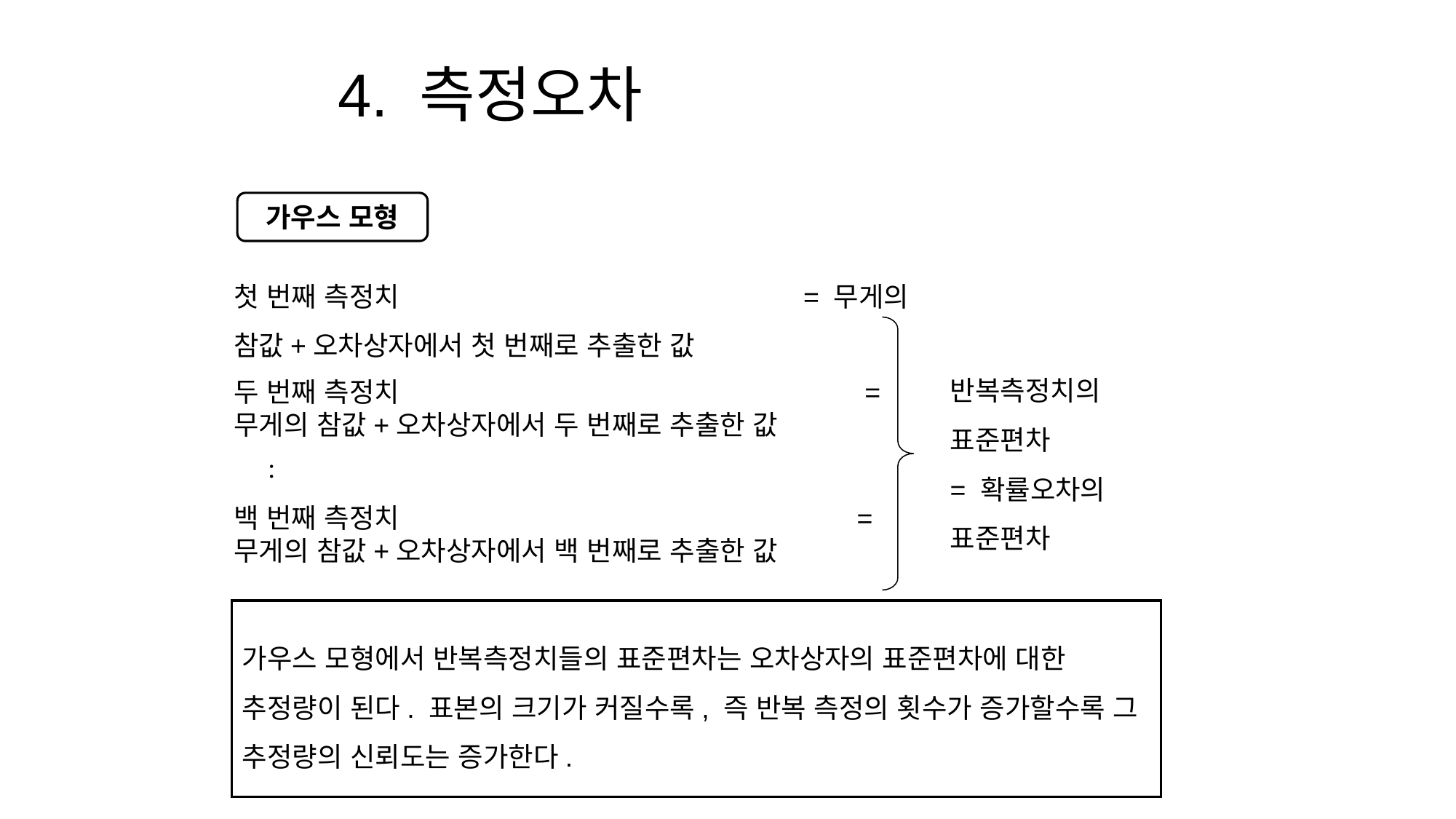

# 4. 측정오차
가우스 모형
첫 번째 측정치                                                    = 무게의 참값+오차상자에서 첫 번째로 추출한 값
두 번째 측정치                                                            = 무게의 참값+오차상자에서 두 번째로 추출한 값

백 번째 측정치                                                           = 무게의 참값+오차상자에서 백 번째로 추출한 값
:

반복측정치의 표준편차
= 확률오차의   표준편차
가우스 모형에서 반복측정치들의 표준편차는 오차상자의 표준편차에 대한 추정량이 된다. 표본의 크기가 커질수록, 즉 반복 측정의 횟수가 증가할수록 그 추정량의 신뢰도는 증가한다.